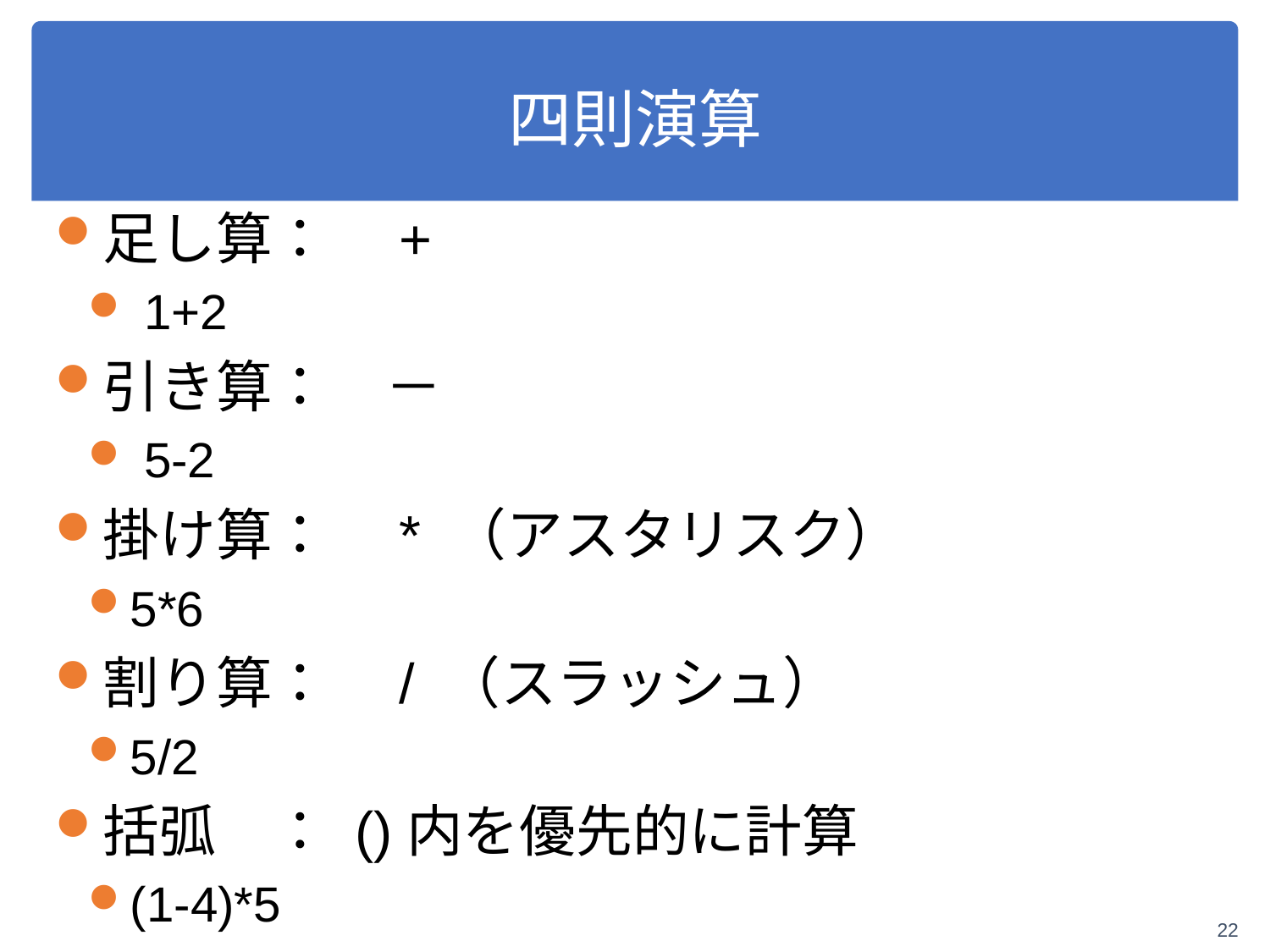

# 四則演算
足し算：　+
 1+2
引き算：　－
 5-2
掛け算：　* （アスタリスク）
5*6
割り算：　/ （スラッシュ）
5/2
括弧　： ()内を優先的に計算
(1-4)*5
22